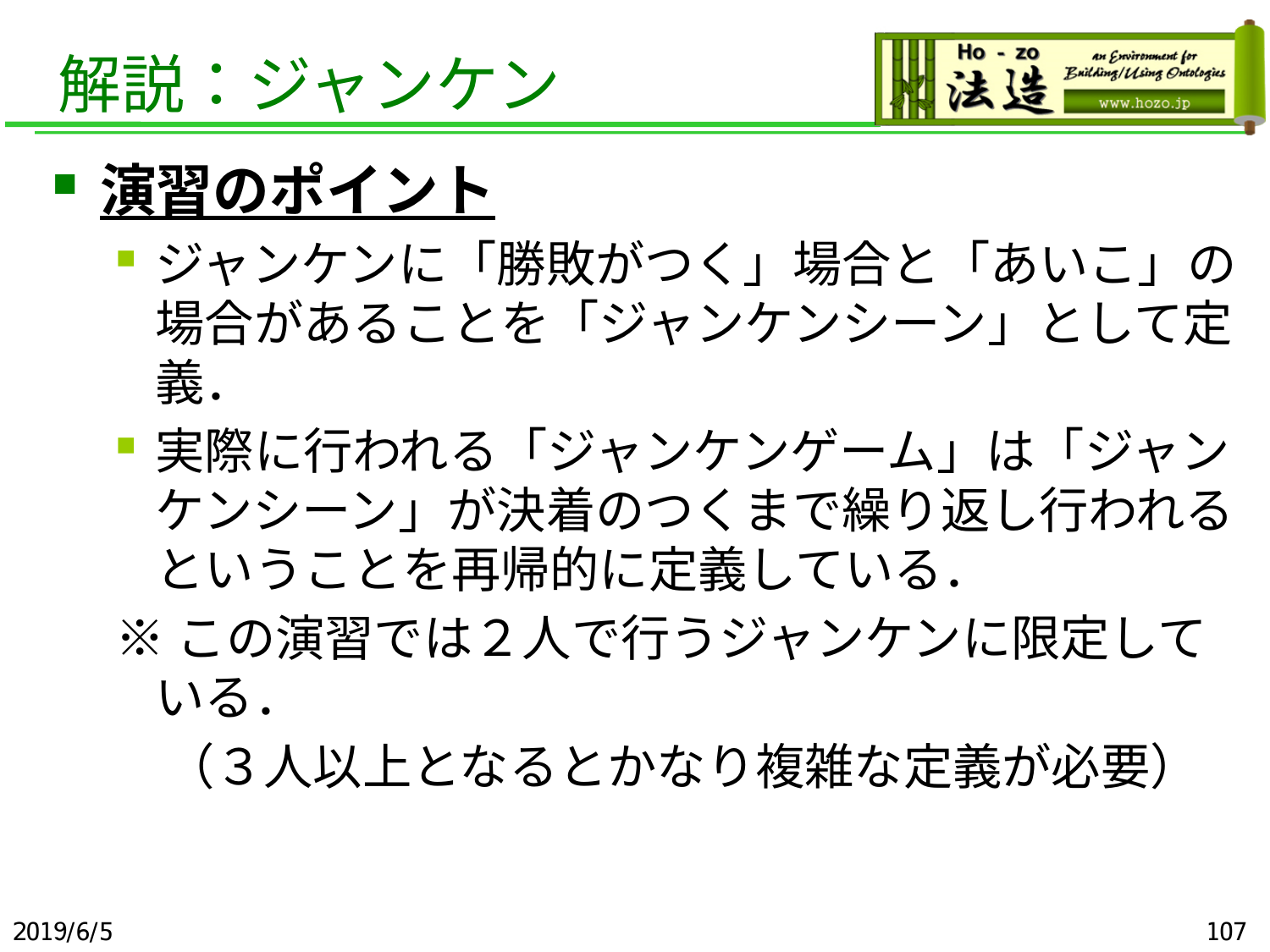

# 解説：ジャンケン
演習のポイント
ジャンケンに「勝敗がつく」場合と「あいこ」の場合があることを「ジャンケンシーン」として定義．
実際に行われる「ジャンケンゲーム」は「ジャンケンシーン」が決着のつくまで繰り返し行われるということを再帰的に定義している．
※この演習では２人で行うジャンケンに限定している．
　（３人以上となるとかなり複雑な定義が必要）

2019/6/5
107